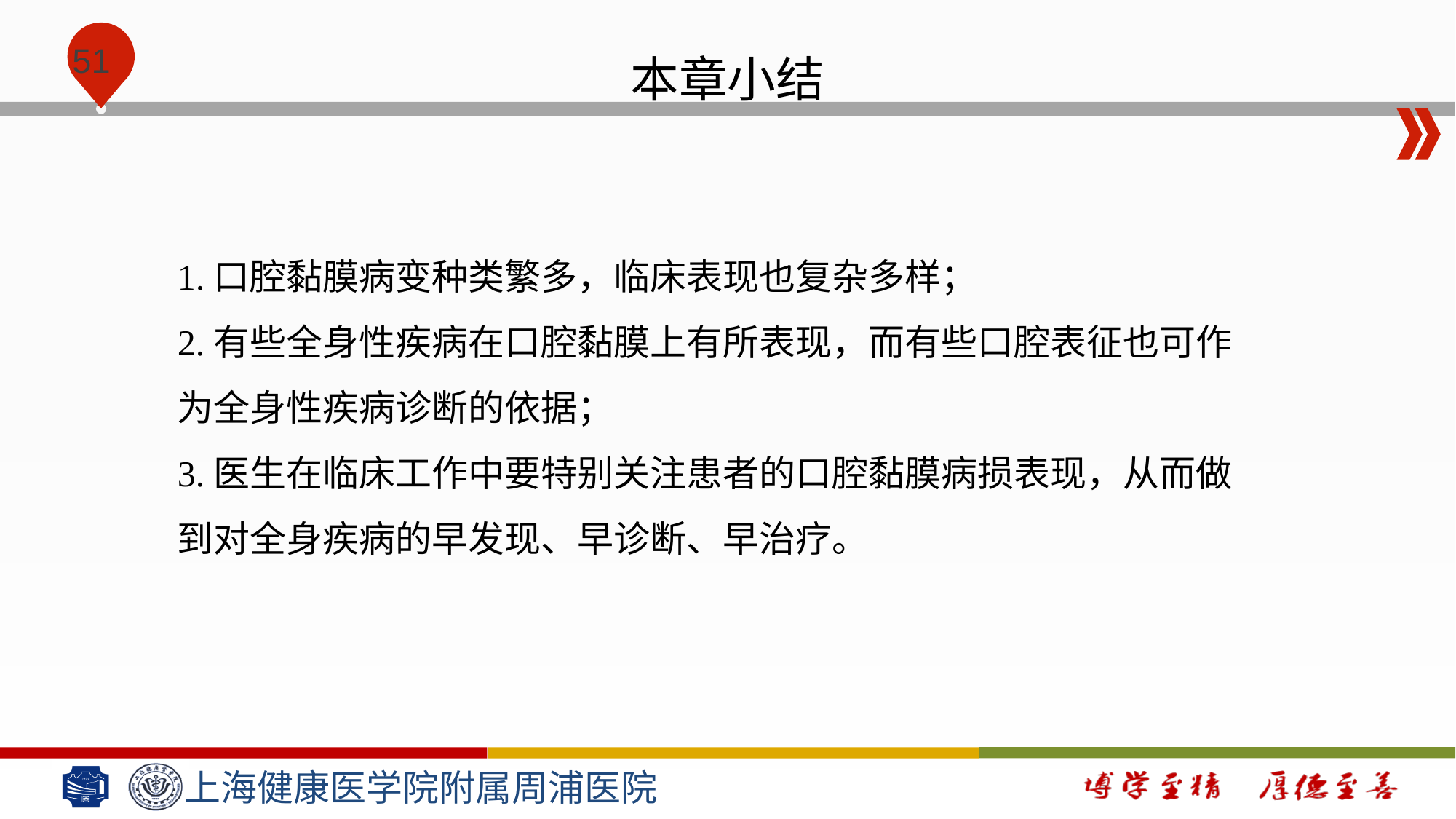

# 本章小结
1.口腔黏膜病变种类繁多，临床表现也复杂多样；
2.有些全身性疾病在口腔黏膜上有所表现，而有些口腔表征也可作为全身性疾病诊断的依据；
3.医生在临床工作中要特别关注患者的口腔黏膜病损表现，从而做到对全身疾病的早发现、早诊断、早治疗。